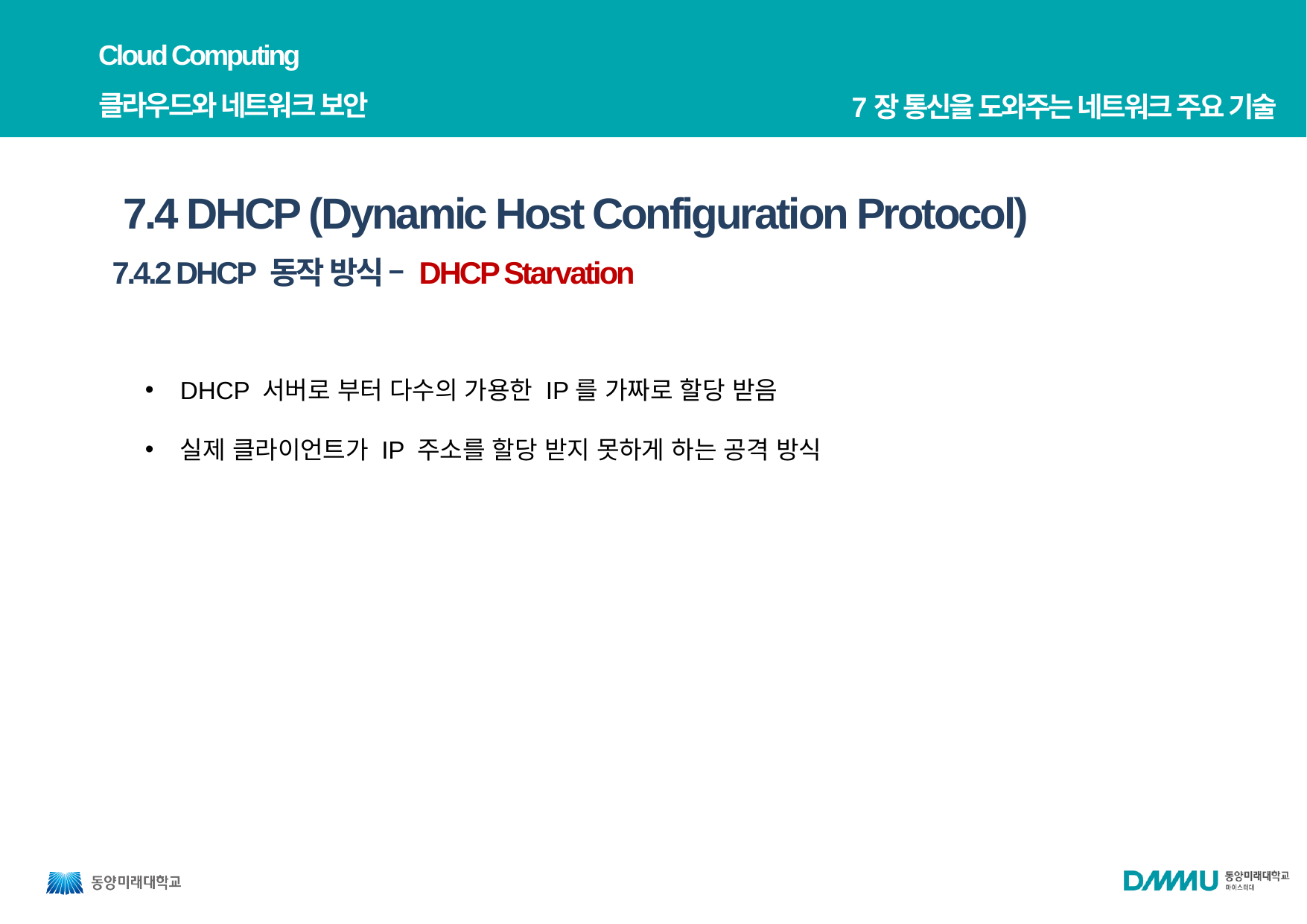

Cloud Computing
클라우드와 네트워크 보안
7장 통신을 도와주는 네트워크 주요 기술
7.4 DHCP (Dynamic Host Configuration Protocol)
7.4.2 DHCP 동작 방식 – DHCP Starvation
DHCP 서버로 부터 다수의 가용한 IP를 가짜로 할당 받음
실제 클라이언트가 IP 주소를 할당 받지 못하게 하는 공격 방식